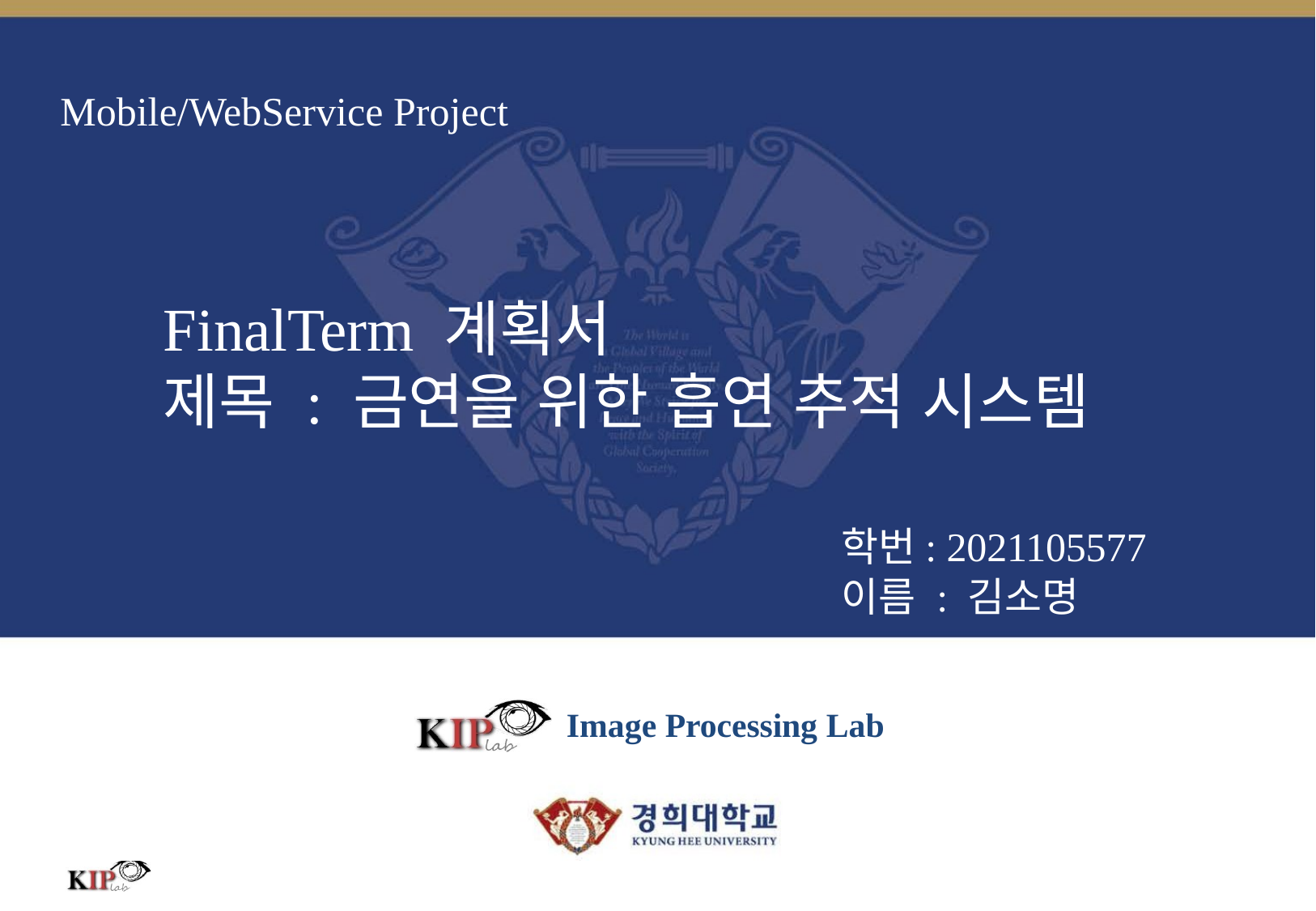

# Mobile/WebService Project
FinalTerm 계획서
제목 : 금연을 위한 흡연 추적 시스템
학번: 2021105577
이름 : 김소명

Image Processing Lab